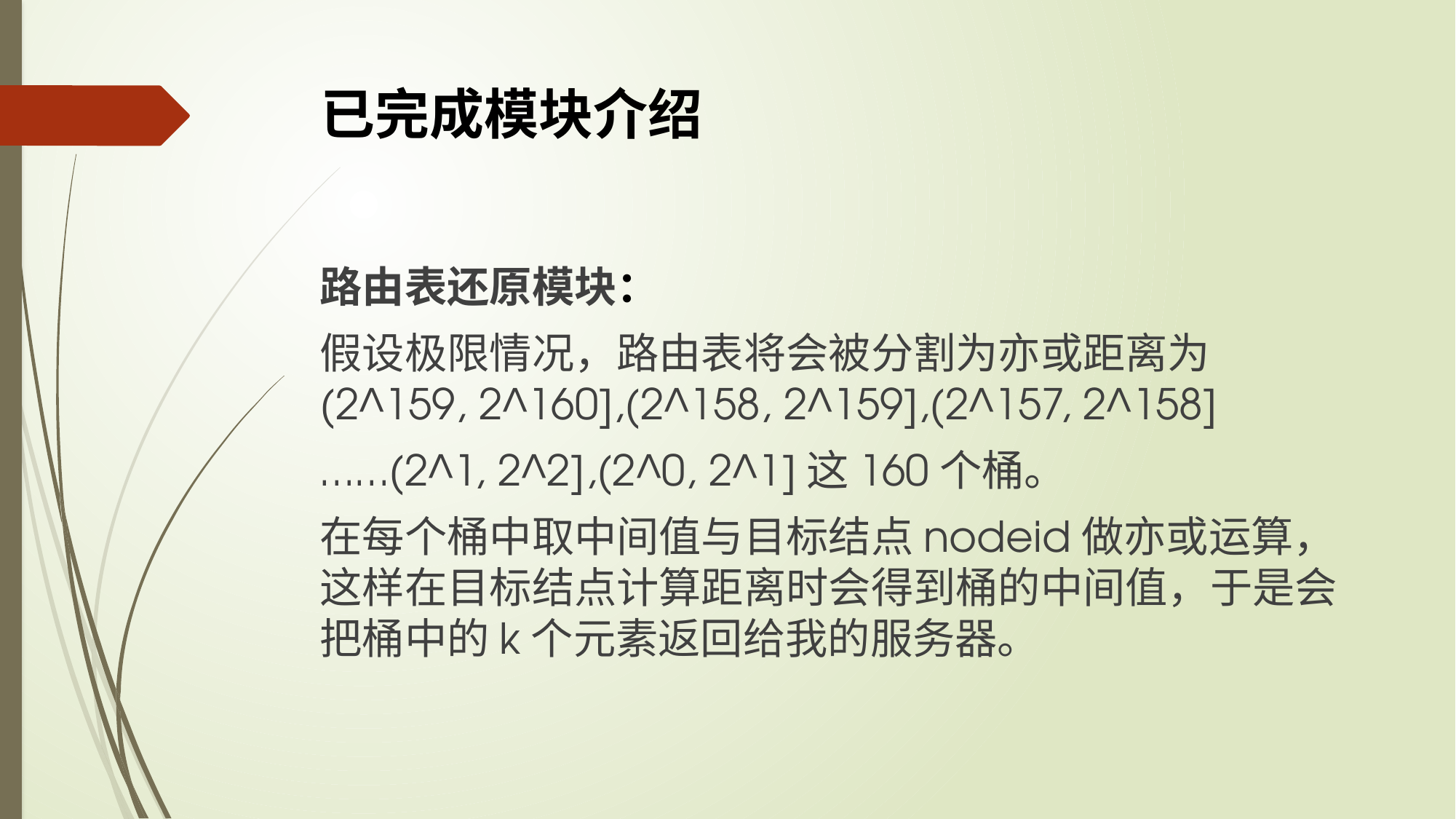

# 已完成模块介绍
路由表还原模块：
假设极限情况，路由表将会被分割为亦或距离为(2^159, 2^160],(2^158, 2^159],(2^157, 2^158]
……(2^1, 2^2],(2^0, 2^1]这160个桶。
在每个桶中取中间值与目标结点nodeid做亦或运算，这样在目标结点计算距离时会得到桶的中间值，于是会把桶中的k个元素返回给我的服务器。